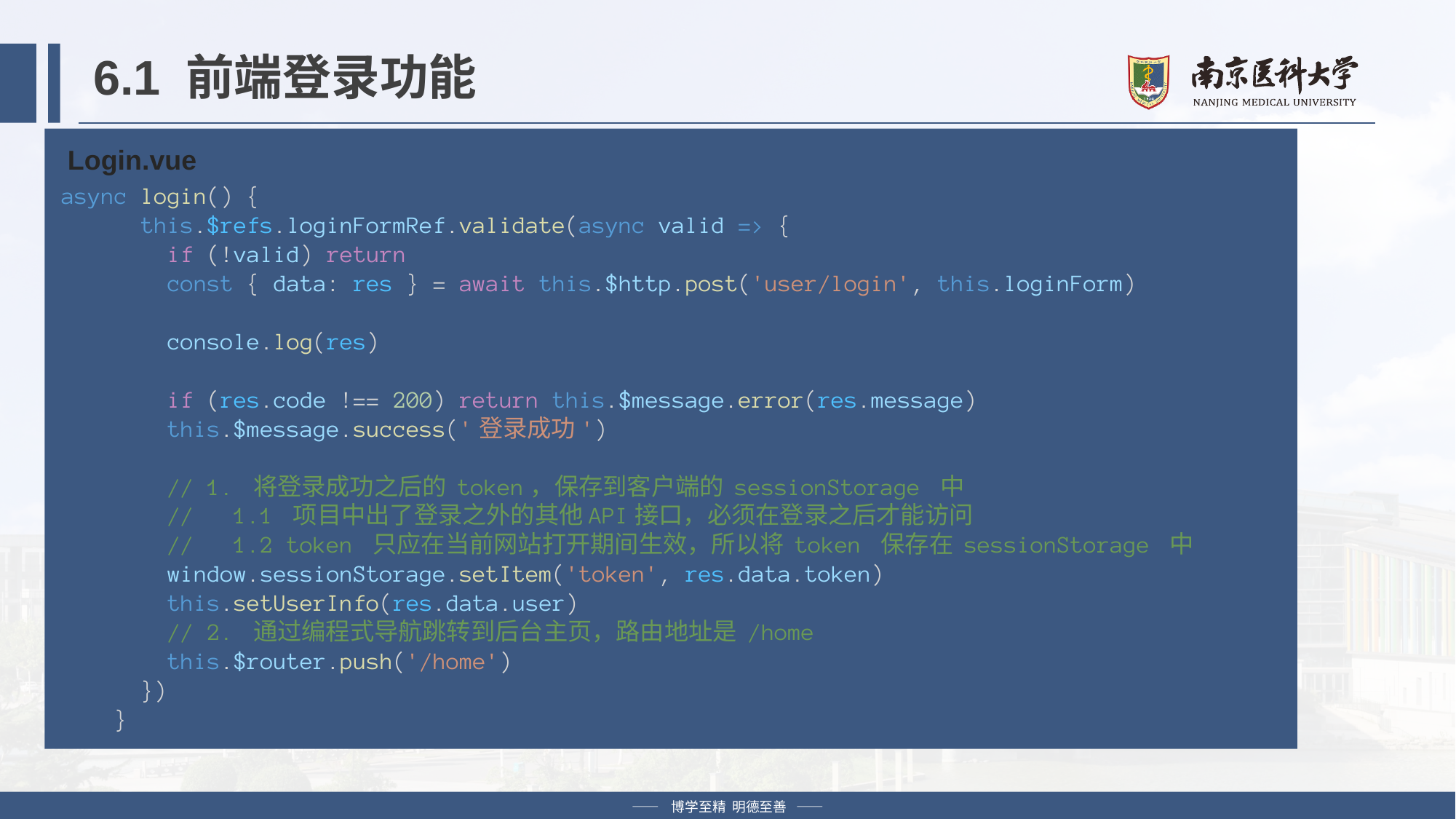

# 6.1 前端登录功能

Login.vue
async login() {
      this.$refs.loginFormRef.validate(async valid => {
        if (!valid) return
        const { data: res } = await this.$http.post('user/login', this.loginForm)
        console.log(res)
        if (res.code !== 200) return this.$message.error(res.message)
        this.$message.success('登录成功')
        // 1. 将登录成功之后的 token，保存到客户端的 sessionStorage 中
        //   1.1 项目中出了登录之外的其他API接口，必须在登录之后才能访问
        //   1.2 token 只应在当前网站打开期间生效，所以将 token 保存在 sessionStorage 中
        window.sessionStorage.setItem('token', res.data.token)
        this.setUserInfo(res.data.user)
        // 2. 通过编程式导航跳转到后台主页，路由地址是 /home
        this.$router.push('/home')
      })
    }
——   博学至精  明德至善   ——